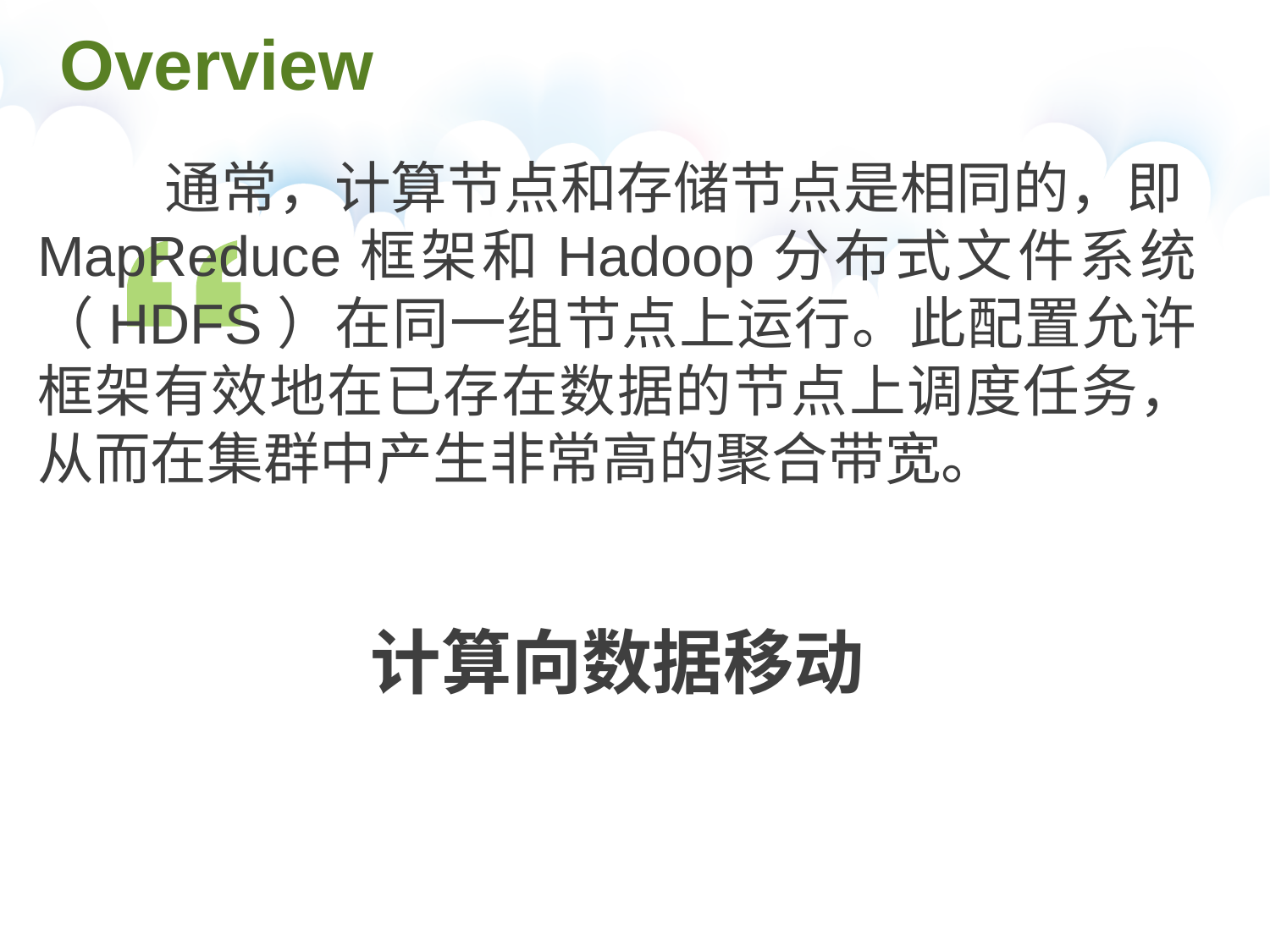

# Overview
	通常，计算节点和存储节点是相同的，即MapReduce框架和Hadoop分布式文件系统（HDFS）在同一组节点上运行。此配置允许框架有效地在已存在数据的节点上调度任务，从而在集群中产生非常高的聚合带宽。

计算向数据移动